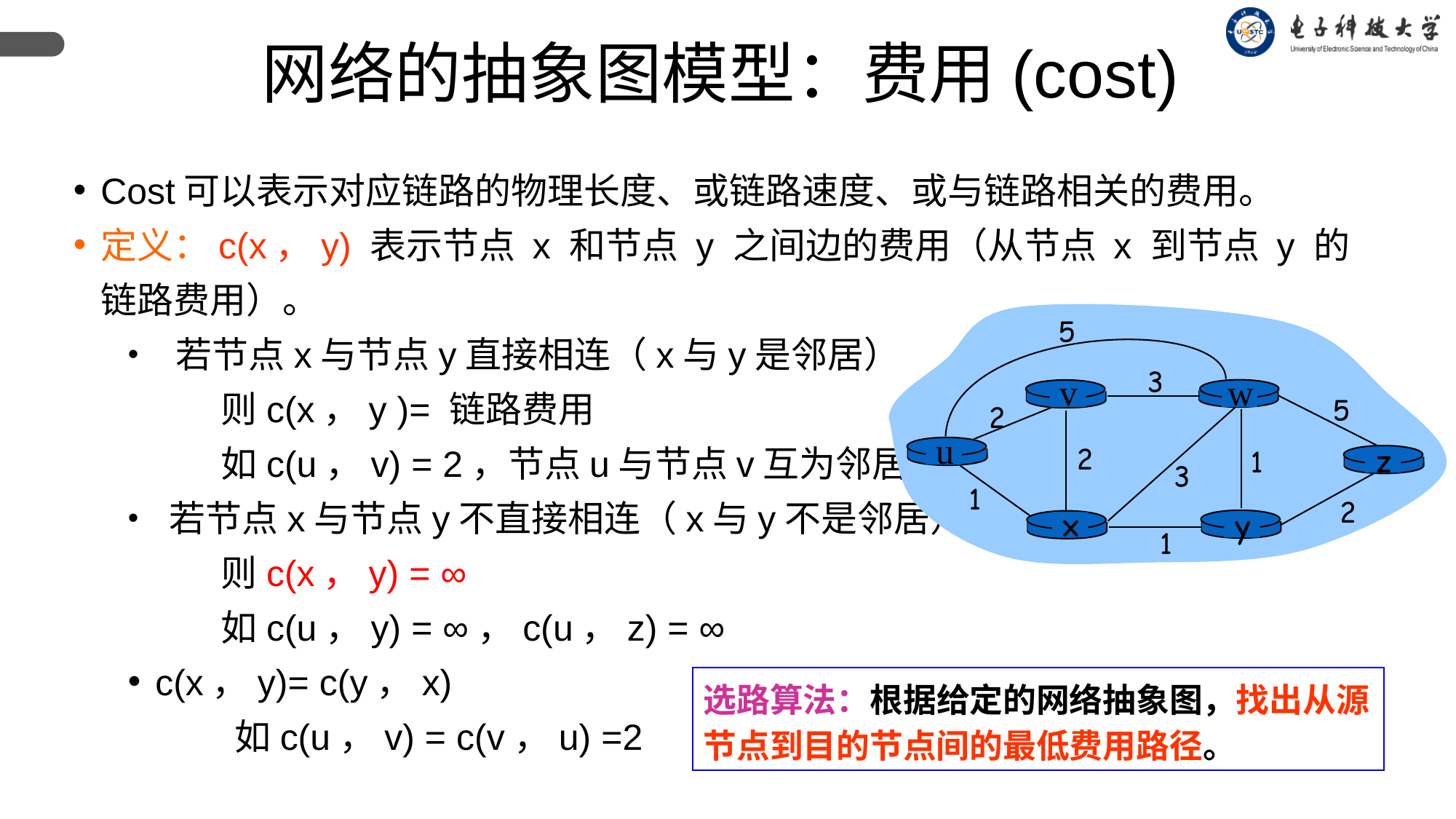

网络的抽象图模型：费用(cost)
Cost可以表示对应链路的物理长度、或链路速度、或与链路相关的费用。
定义：c(x，y) 表示节点 x 和节点 y 之间边的费用（从节点 x 到节点 y 的链路费用）。
  若节点x与节点y直接相连（x与y是邻居）
                 则c(x，y )= 链路费用
                 如c(u，v) = 2，节点u与节点v互为邻居
 若节点x与节点y不直接相连（x与y不是邻居）
                 则c(x，y) = ∞
                 如c(u，y) = ∞，c(u，z) = ∞
c(x，y)= c(y，x)
            如c(u，v) = c(v，u) =2

5

3
v

w

5

2

u

2
z

1

3

1
2
x

y

1

选路算法：根据给定的网络抽象图，找出从源节点到目的节点间的最低费用路径。